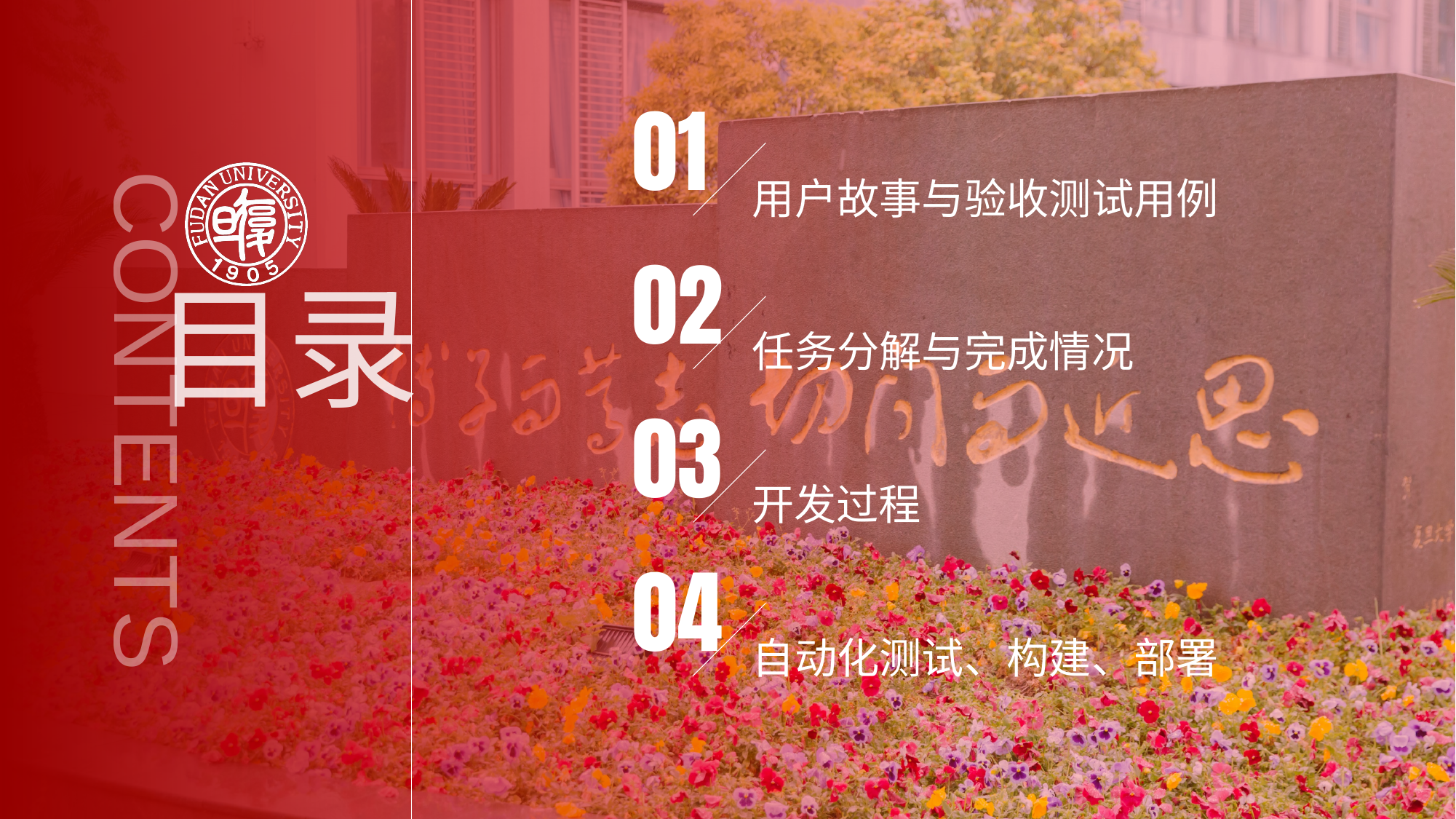

用户故事与验收测试用例
任务分解与完成情况
开发过程
自动化测试、构建、部署